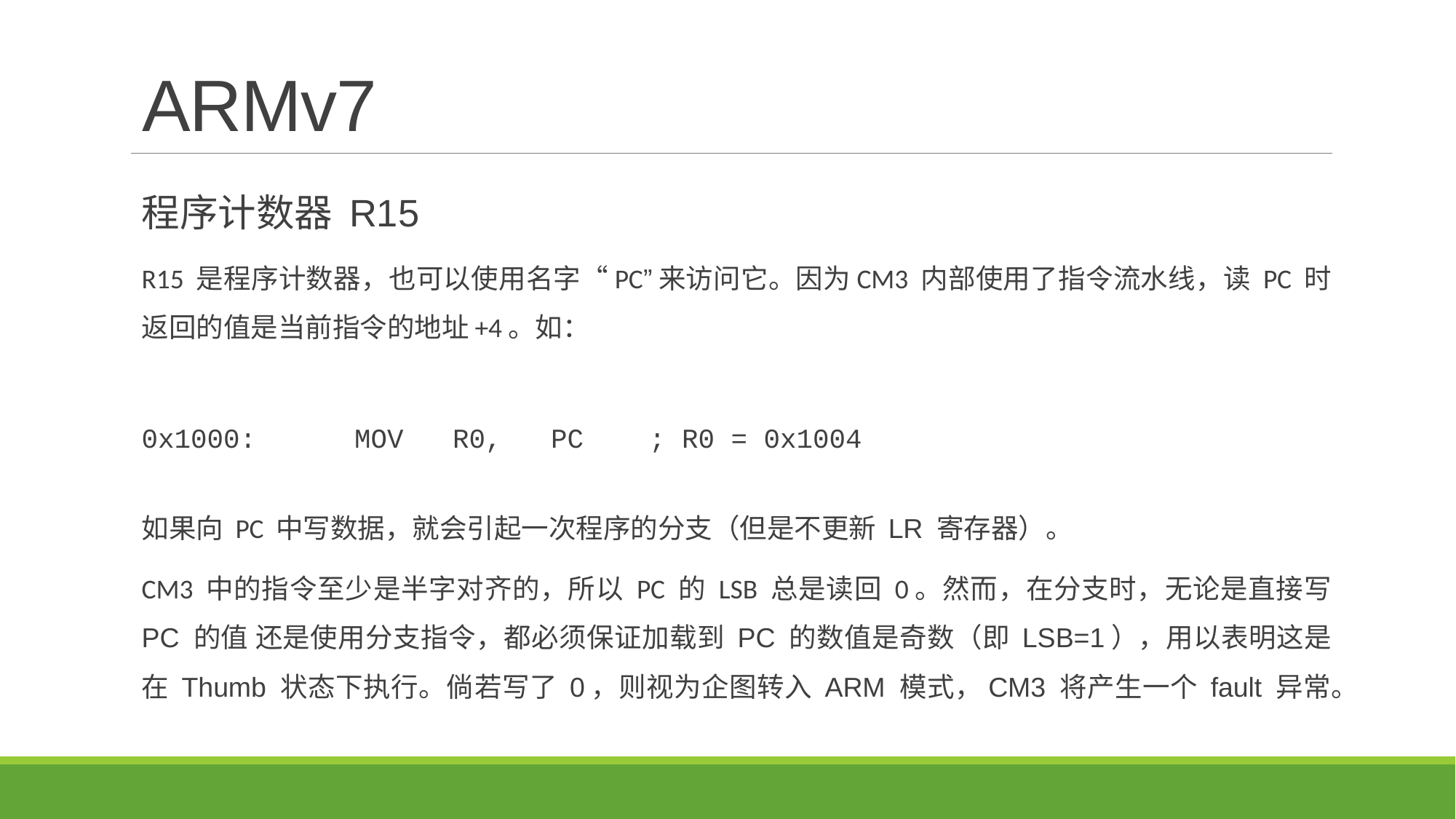

# ARMv7
程序计数器 R15
R15 是程序计数器，也可以使用名字“PC”来访问它。因为CM3 内部使用了指令流水线，读 PC 时返回的值是当前指令的地址+4。如：

0x1000:      MOV   R0,   PC    ; R0 = 0x1004

如果向 PC 中写数据，就会引起一次程序的分支（但是不更新 LR 寄存器）。
CM3 中的指令至少是半字对齐的，所以 PC 的 LSB 总是读回 0。然而，在分支时，无论是直接写 PC 的值 还是使用分支指令，都必须保证加载到 PC 的数值是奇数（即 LSB=1），用以表明这是在 Thumb 状态下执行。倘若写了 0，则视为企图转入 ARM 模式，CM3 将产生一个 fault 异常。